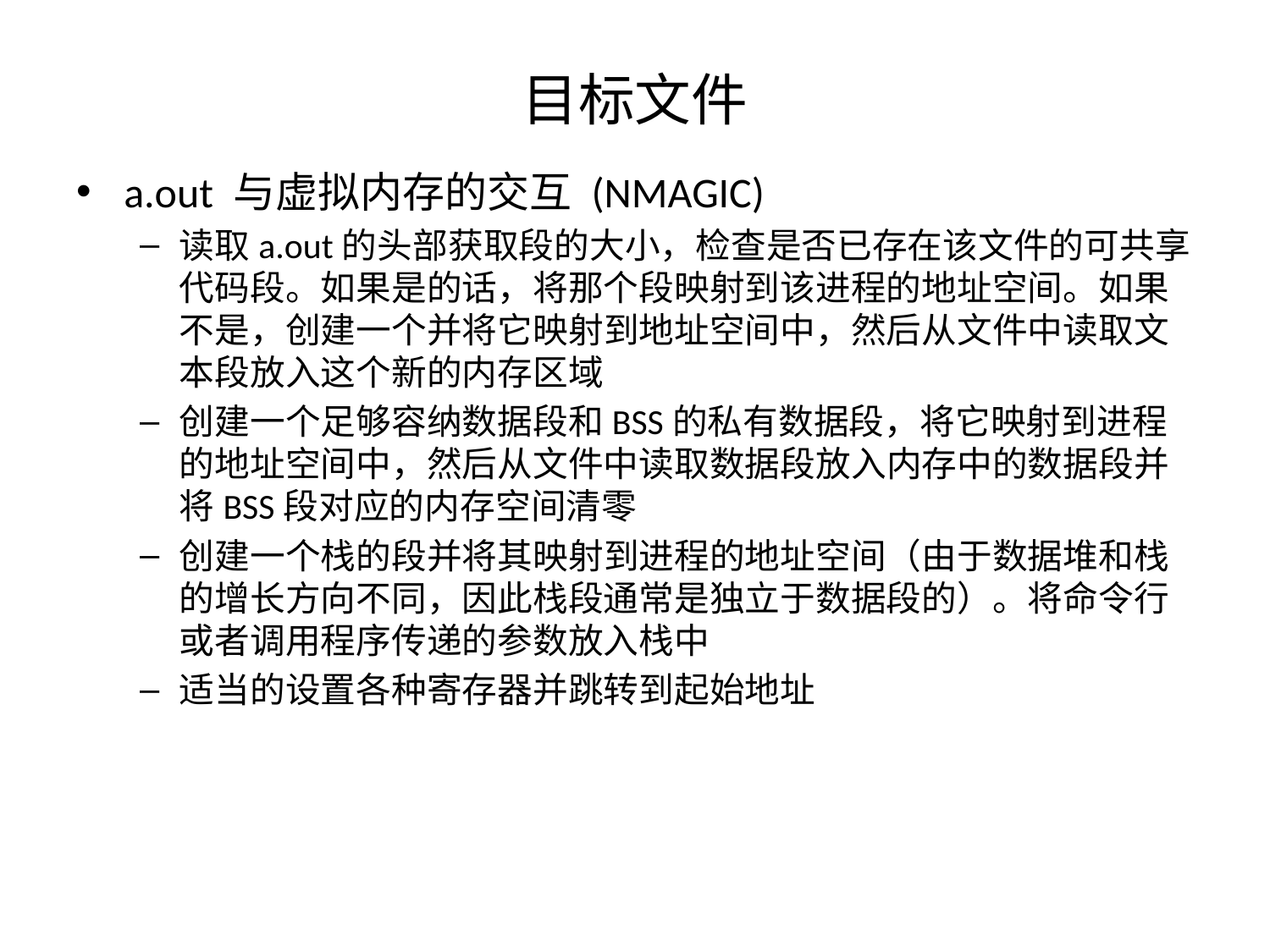

# 目标文件
a.out 与虚拟内存的交互 (NMAGIC)
读取a.out的头部获取段的大小，检查是否已存在该文件的可共享代码段。如果是的话，将那个段映射到该进程的地址空间。如果不是，创建一个并将它映射到地址空间中，然后从文件中读取文本段放入这个新的内存区域
创建一个足够容纳数据段和BSS的私有数据段，将它映射到进程的地址空间中，然后从文件中读取数据段放入内存中的数据段并将BSS段对应的内存空间清零
创建一个栈的段并将其映射到进程的地址空间（由于数据堆和栈的增长方向不同，因此栈段通常是独立于数据段的）。将命令行或者调用程序传递的参数放入栈中
适当的设置各种寄存器并跳转到起始地址